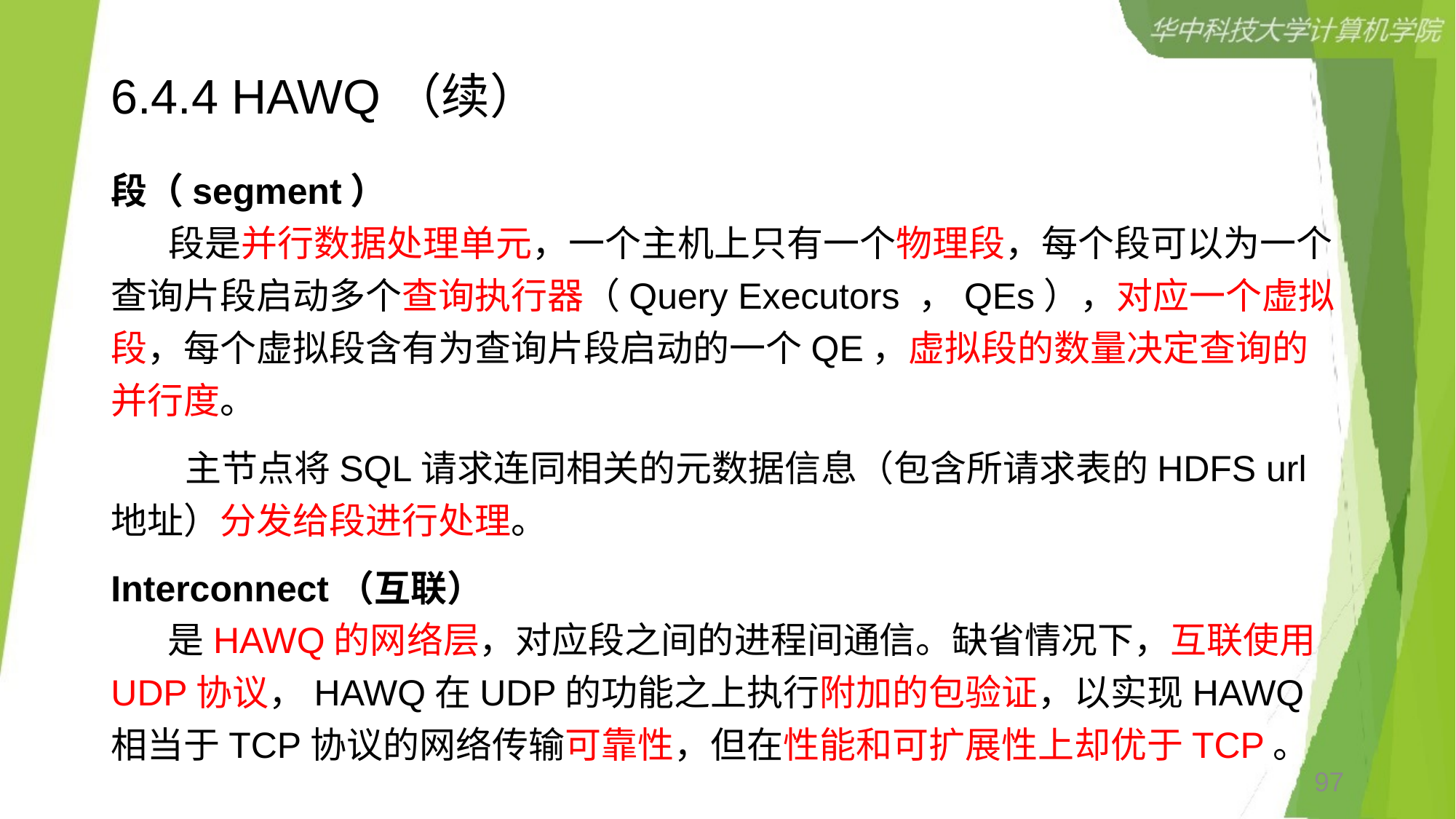

# 6.4.4 HAWQ（续）
段（segment）
       段是并行数据处理单元，一个主机上只有一个物理段，每个段可以为一个查询片段启动多个查询执行器（Query Executors ，QEs），对应一个虚拟段，每个虚拟段含有为查询片段启动的一个QE，虚拟段的数量决定查询的并行度。
        主节点将SQL请求连同相关的元数据信息（包含所请求表的HDFS url地址）分发给段进行处理。
Interconnect（互联）
       是HAWQ的网络层，对应段之间的进程间通信。缺省情况下，互联使用UDP协议，HAWQ在UDP的功能之上执行附加的包验证，以实现HAWQ相当于TCP协议的网络传输可靠性，但在性能和可扩展性上却优于TCP。
97